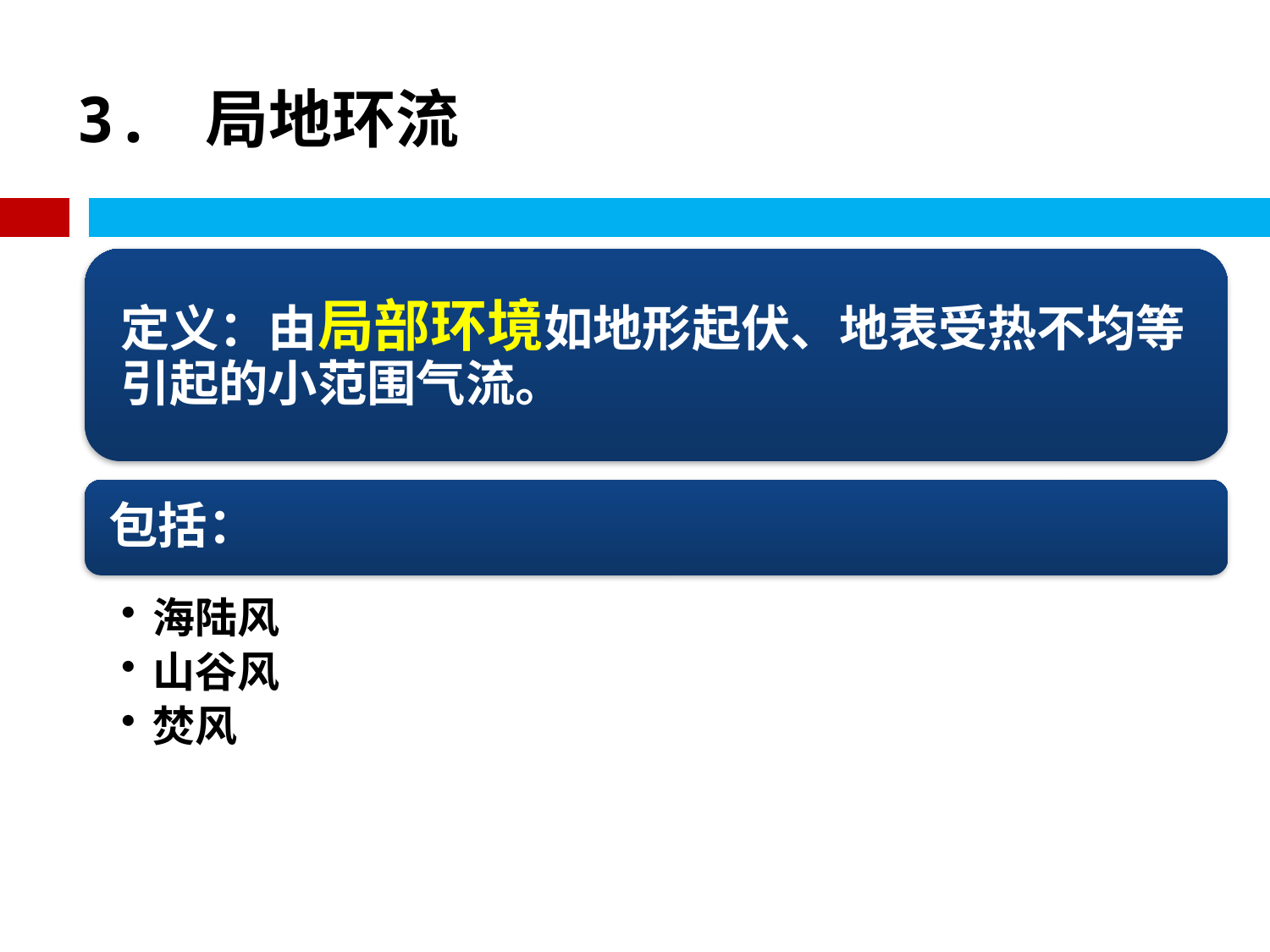

# 3. 局地环流
定义：由局部环境如地形起伏、地表受热不均等引起的小范围气流。
包括：
海陆风
山谷风
焚风